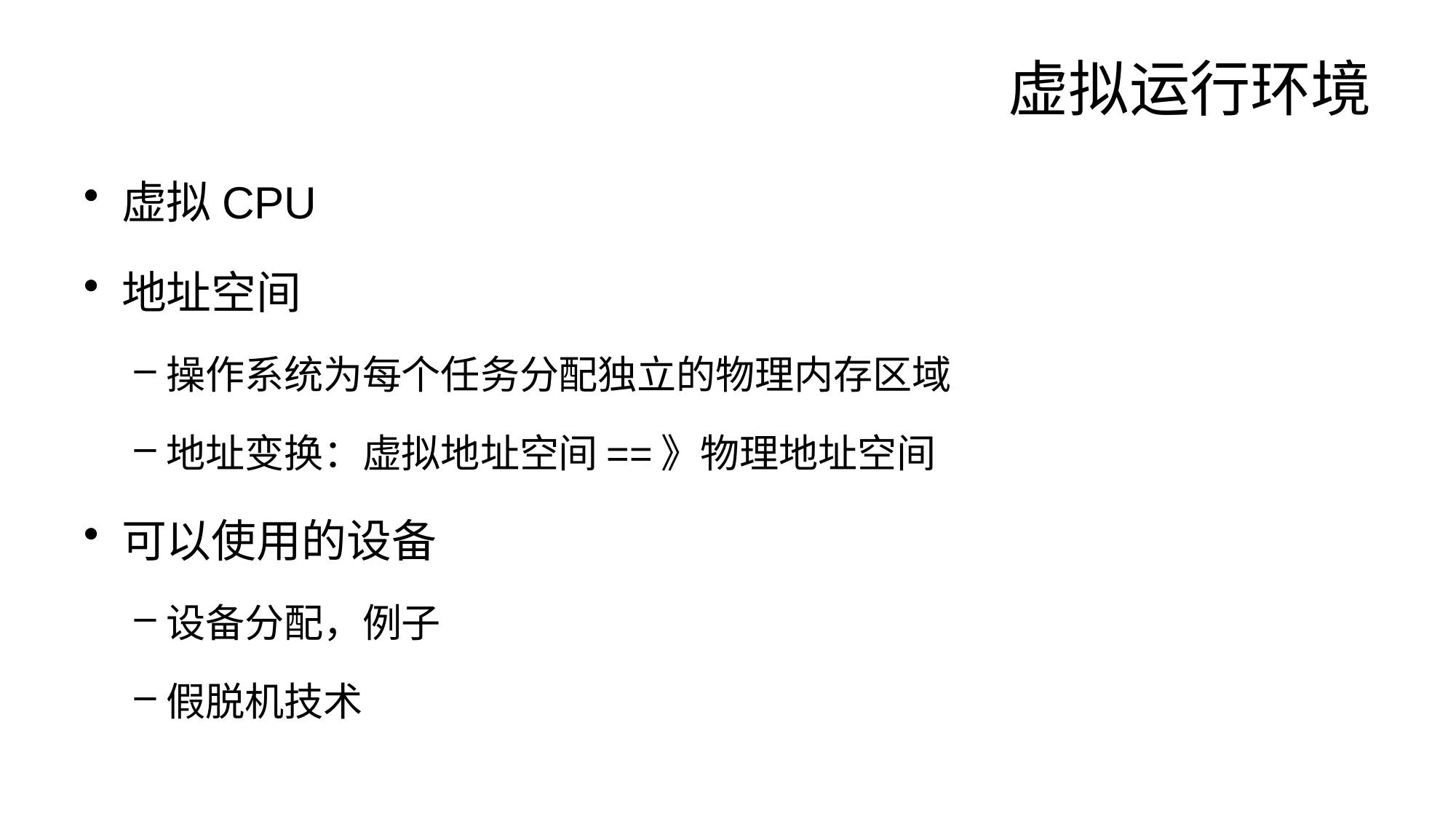

# 虚拟运行环境
虚拟CPU
地址空间
操作系统为每个任务分配独立的物理内存区域
地址变换：虚拟地址空间==》物理地址空间
可以使用的设备
设备分配，例子
假脱机技术